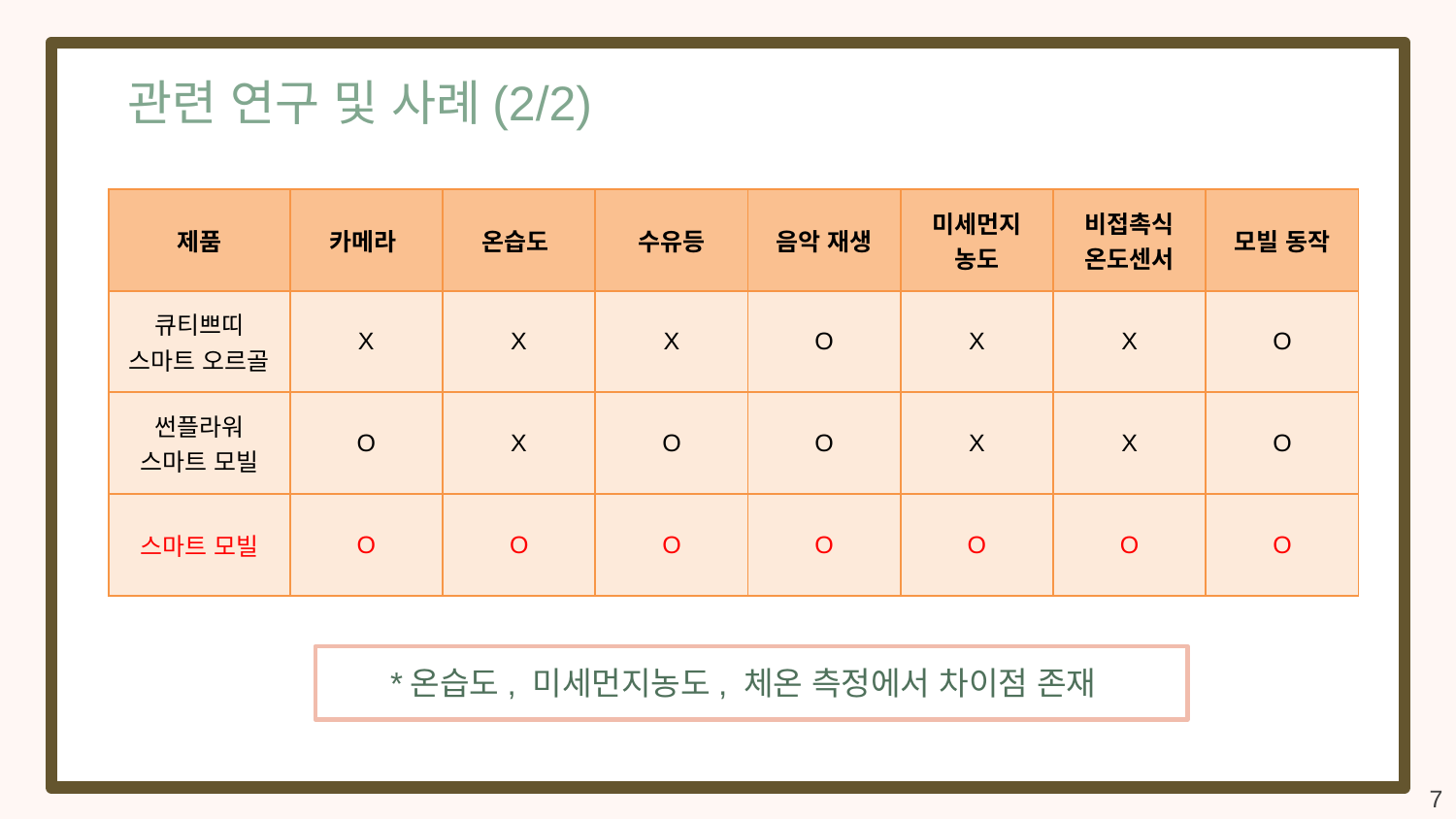

관련 연구 및 사례(2/2)
| 제품 | 카메라 | 온습도 | 수유등 | 음악 재생 | 미세먼지 농도 | 비접촉식 온도센서 | 모빌 동작 |
| --- | --- | --- | --- | --- | --- | --- | --- |
| 큐티쁘띠 스마트 오르골 | X | X | X | O | X | X | O |
| 썬플라워 스마트 모빌 | O | X | O | O | X | X | O |
| 스마트 모빌 | O | O | O | O | O | O | O |

*온습도, 미세먼지농도, 체온 측정에서 차이점 존재
7